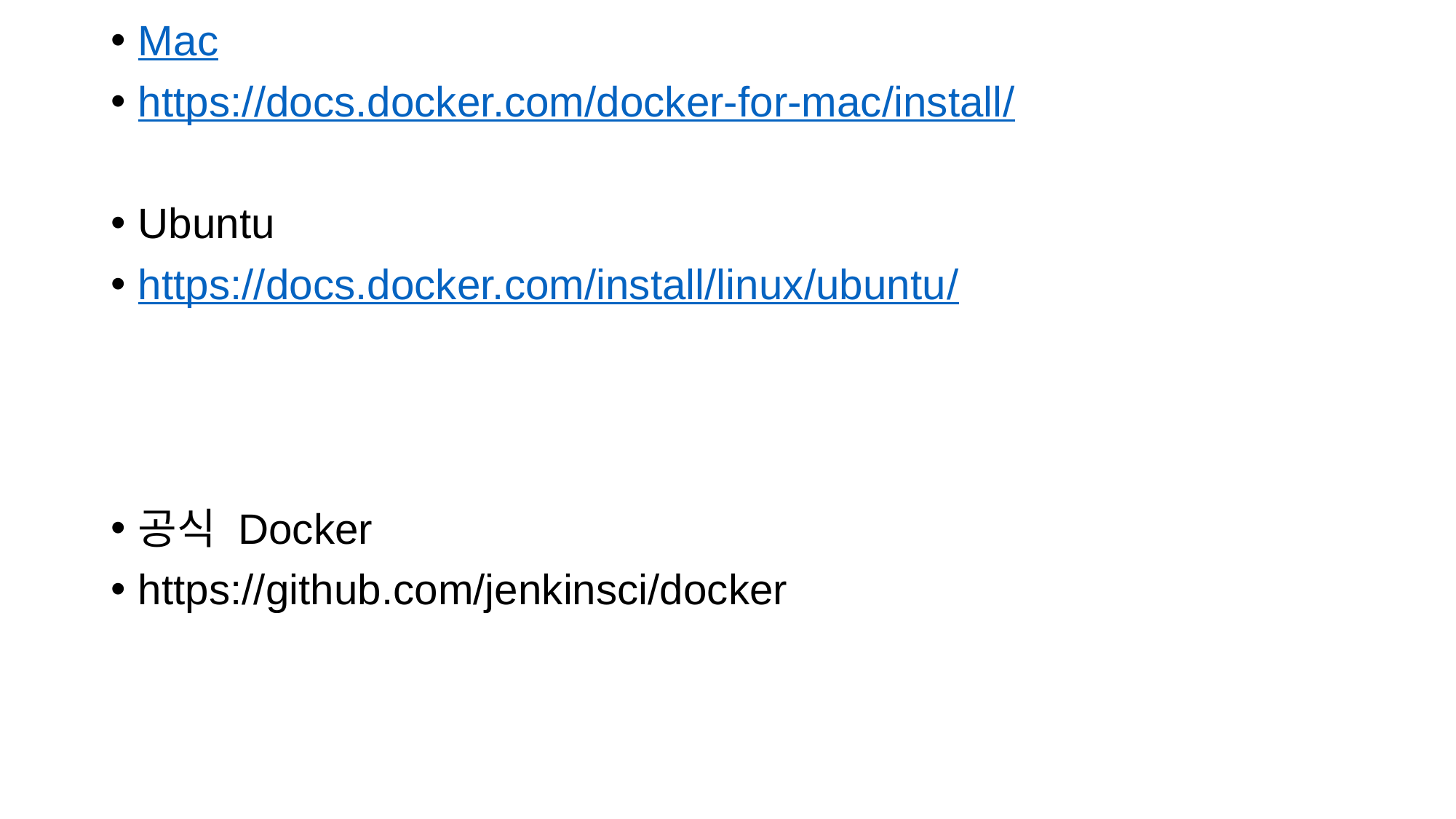

Mac
https://docs.docker.com/docker-for-mac/install/

Ubuntu
https://docs.docker.com/install/linux/ubuntu/

공식 Docker
https://github.com/jenkinsci/docker